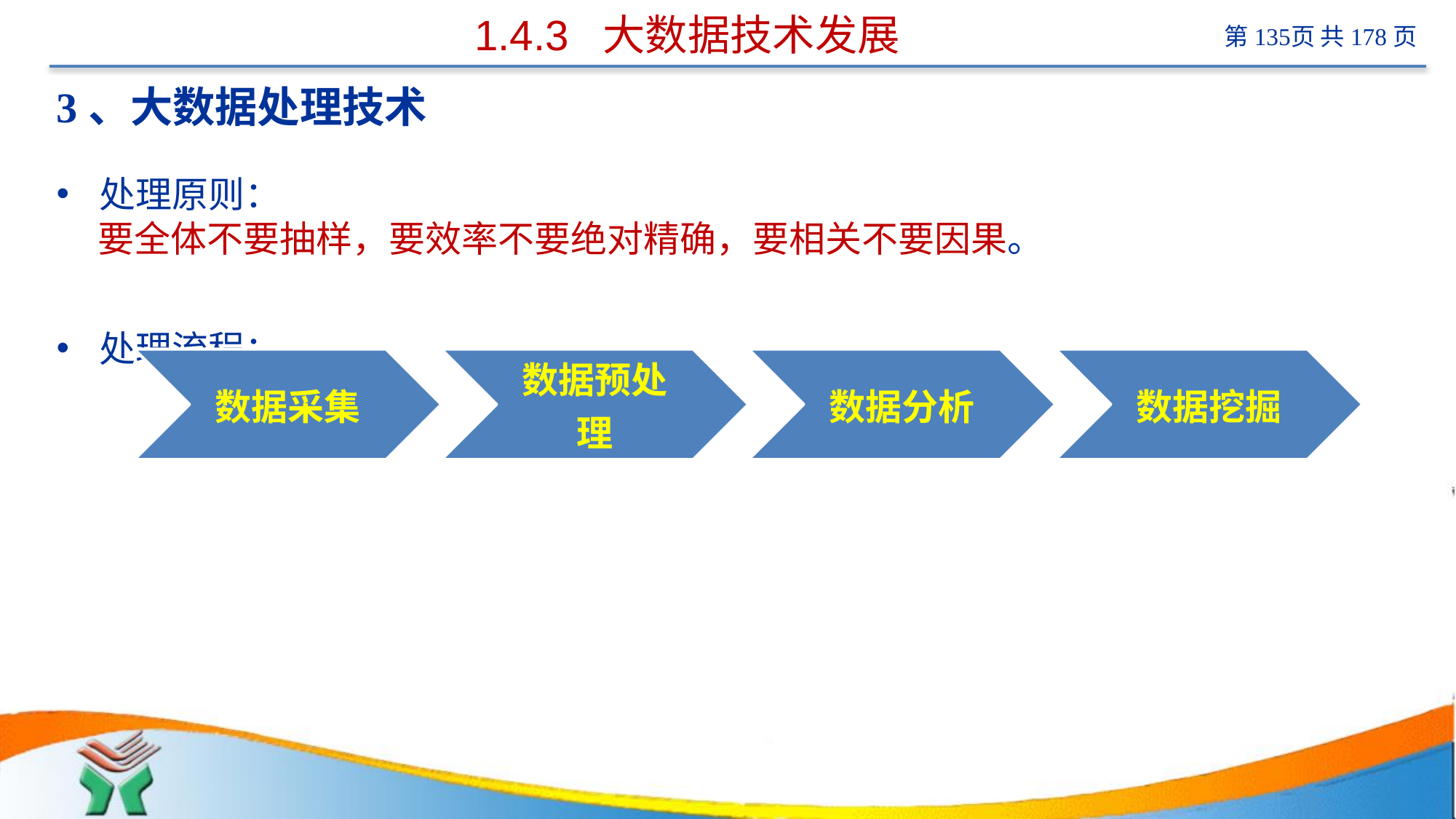

# 1.4.3  大数据技术发展
3、大数据处理技术

处理原则：
    要全体不要抽样，要效率不要绝对精确，要相关不要因果。

处理流程：
数据采集
数据预处理
数据分析
数据挖掘